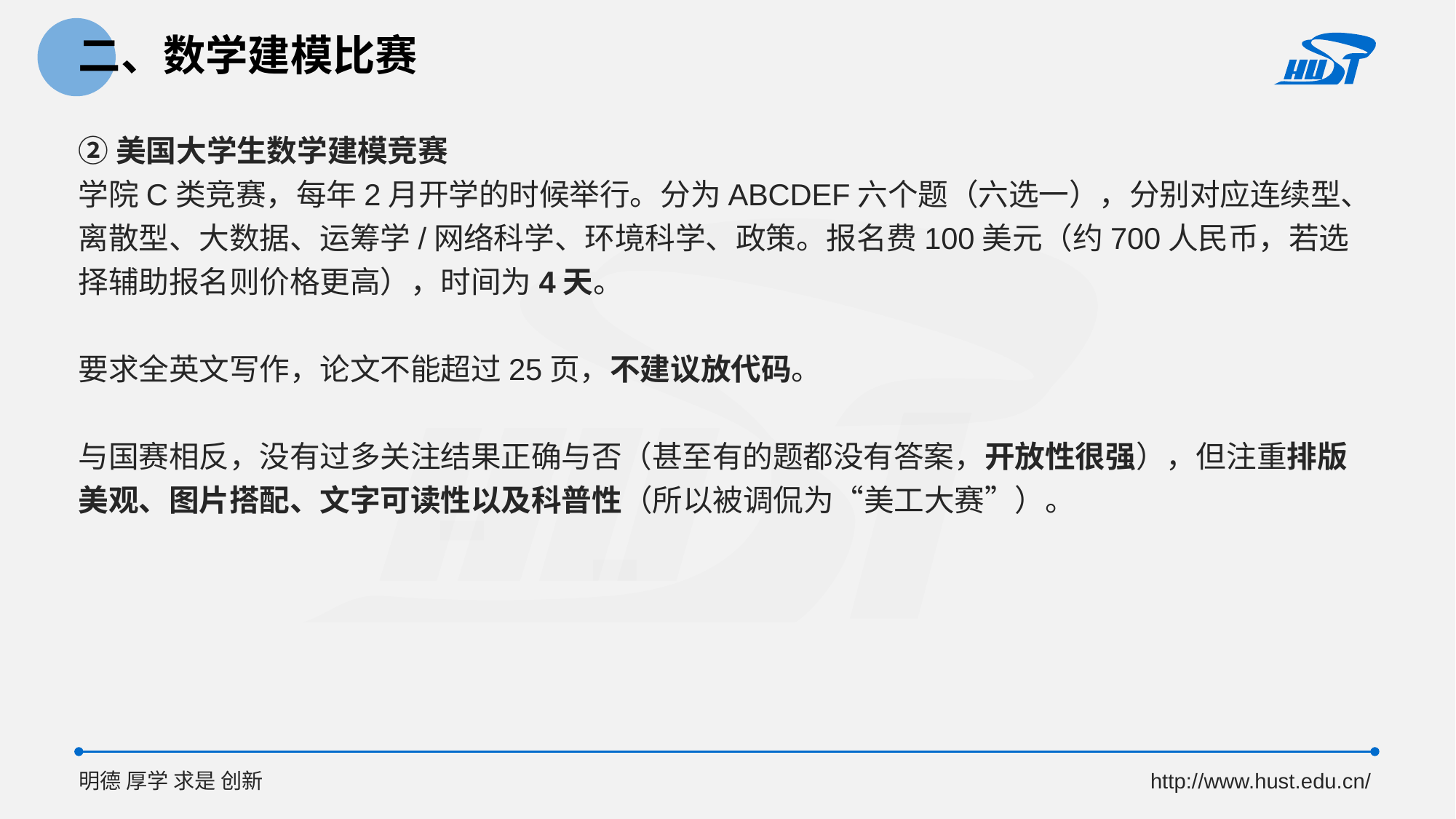

二、数学建模比赛
②美国大学生数学建模竞赛
学院C类竞赛，每年2月开学的时候举行。分为ABCDEF六个题（六选一），分别对应连续型、离散型、大数据、运筹学/网络科学、环境科学、政策。报名费100美元（约700人民币，若选择辅助报名则价格更高），时间为4天。

要求全英文写作，论文不能超过25页，不建议放代码。

与国赛相反，没有过多关注结果正确与否（甚至有的题都没有答案，开放性很强），但注重排版美观、图片搭配、文字可读性以及科普性（所以被调侃为“美工大赛”）。